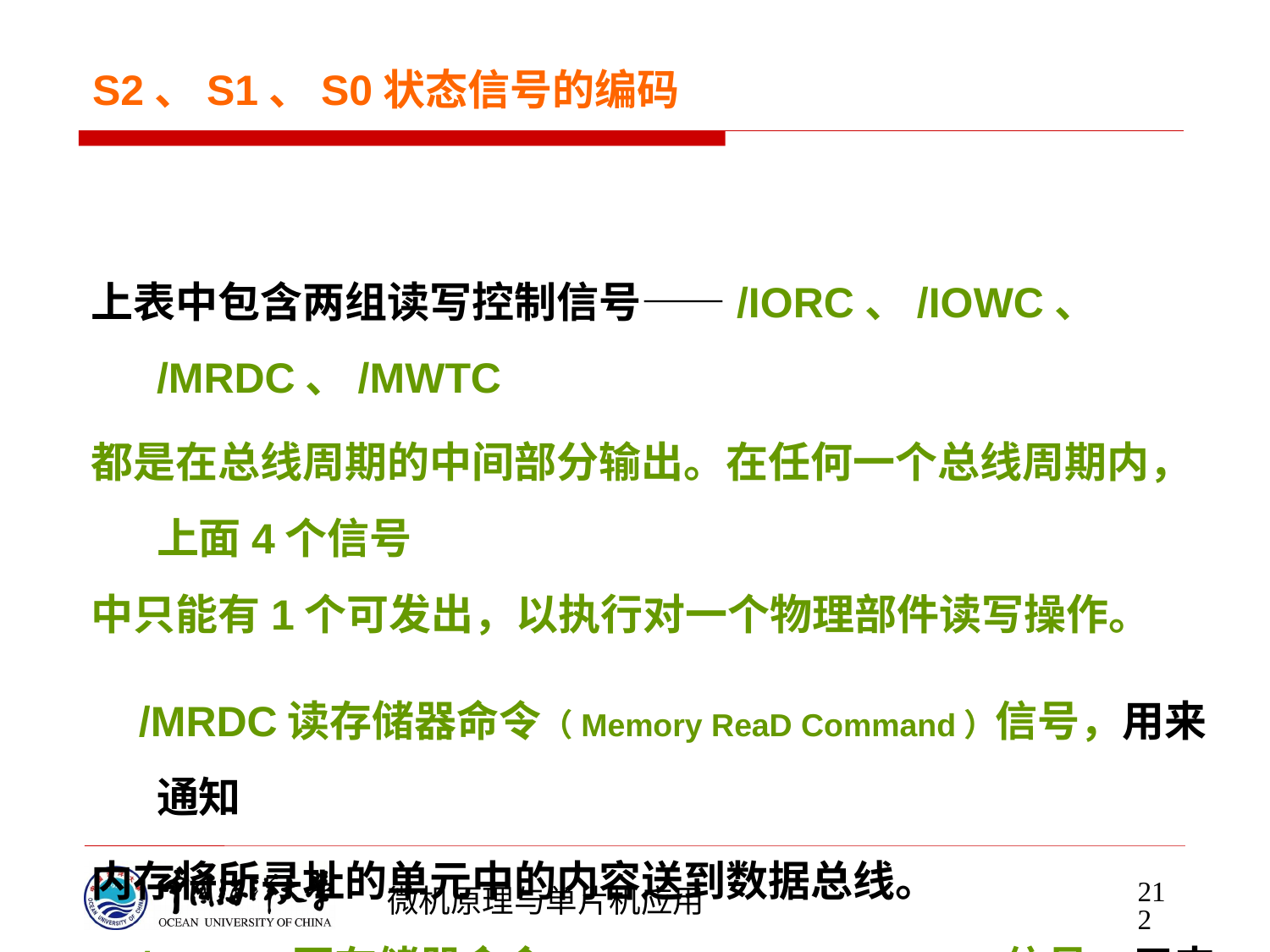

# S2、S1、S0状态信号的编码
上表中包含两组读写控制信号——/IORC、/IOWC、 /MRDC、/MWTC
都是在总线周期的中间部分输出。在任何一个总线周期内，上面4个信号
中只能有1个可发出，以执行对一个物理部件读写操作。
    /MRDC读存储器命令（Memory ReaD Command）信号，用来通知
内存将所寻址的单元中的内容送到数据总线。
    /MWTC写存储器命令（Memory WirTe Command）信号，用来通知
内存接受送到数据总线上的内容，并将数据写入到所寻址的单元中。
     /IORC读I/O命令（I/O Read Command）信号，用来通知I/0接口
将所寻址的端口中的内容送到数据总线。
    /IOWC写I/O命令（ I/O Write Command ）信号，用来通知I/0接口
接受送到数据总线上的内容，并将数据写入到所寻址的端口中。

212